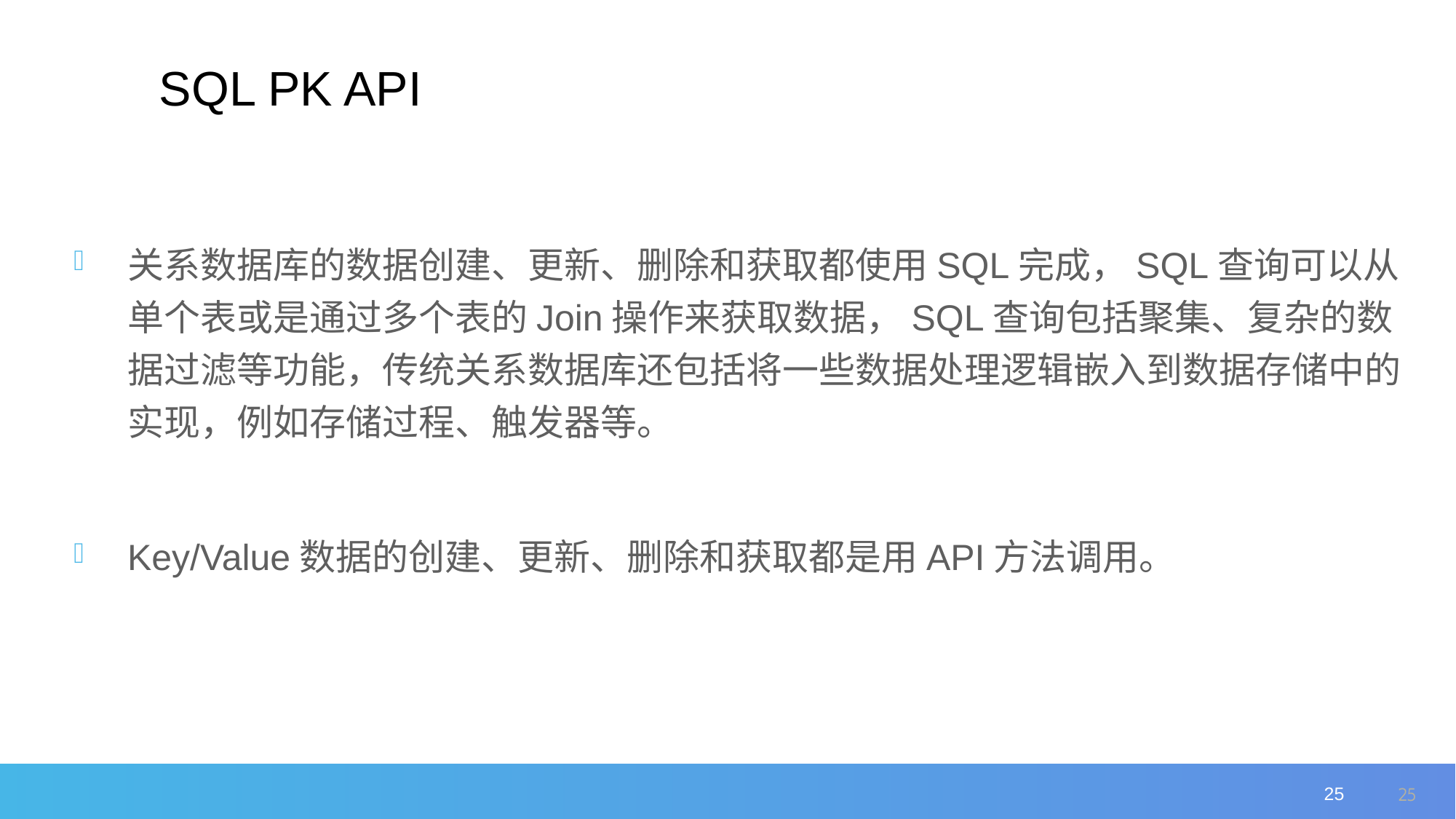

SQL PK API

关系数据库的数据创建、更新、删除和获取都使用SQL完成，SQL查询可以从单个表或是通过多个表的Join操作来获取数据，SQL查询包括聚集、复杂的数据过滤等功能，传统关系数据库还包括将一些数据处理逻辑嵌入到数据存储中的实现，例如存储过程、触发器等。

Key/Value数据的创建、更新、删除和获取都是用API方法调用。
25
25